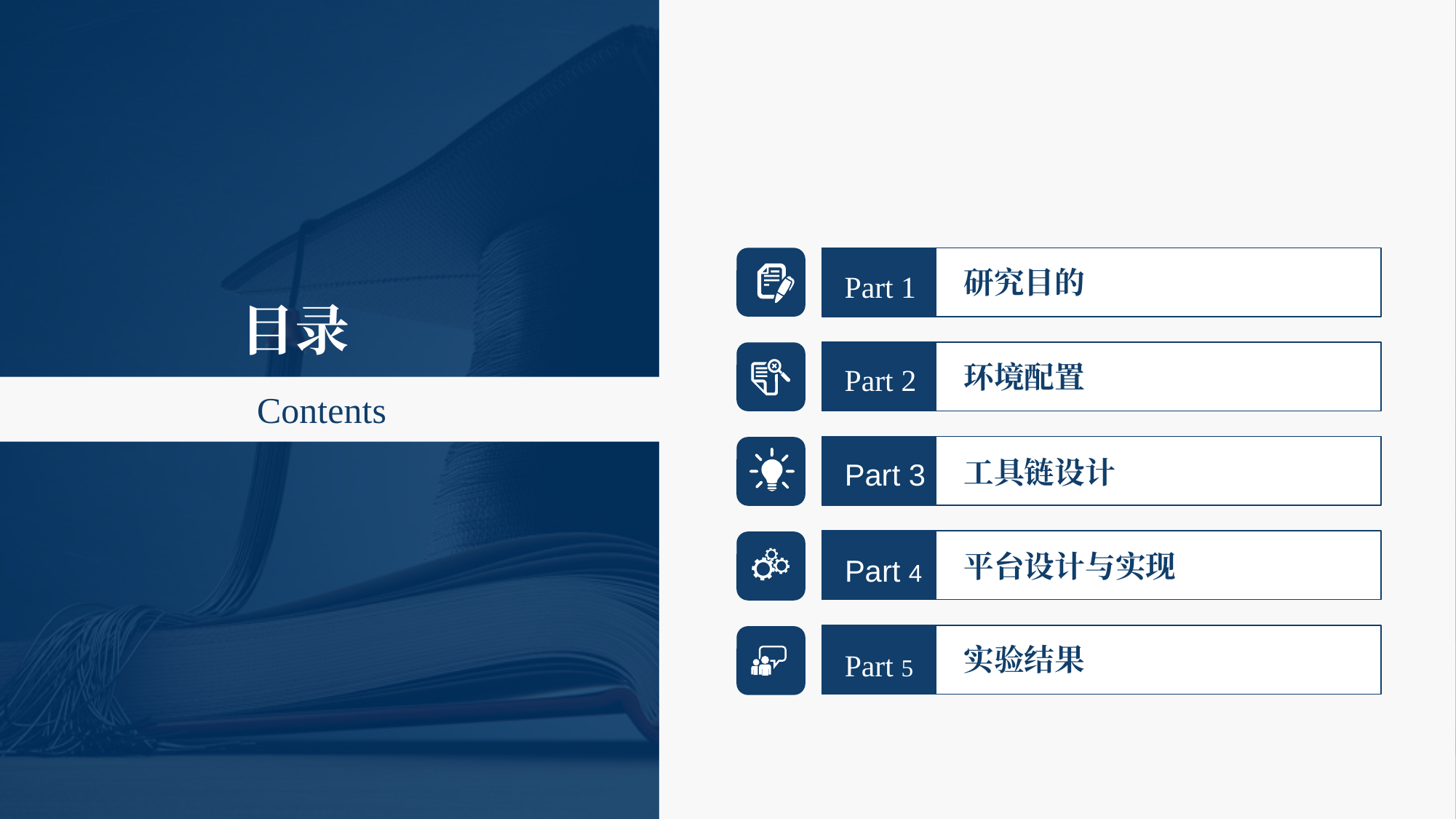

研究目的
Part 1
目录

环境配置
Part 2

Contents

工具链设计
Part 3

平台设计与实现
Part 4

实验结果
Part 5